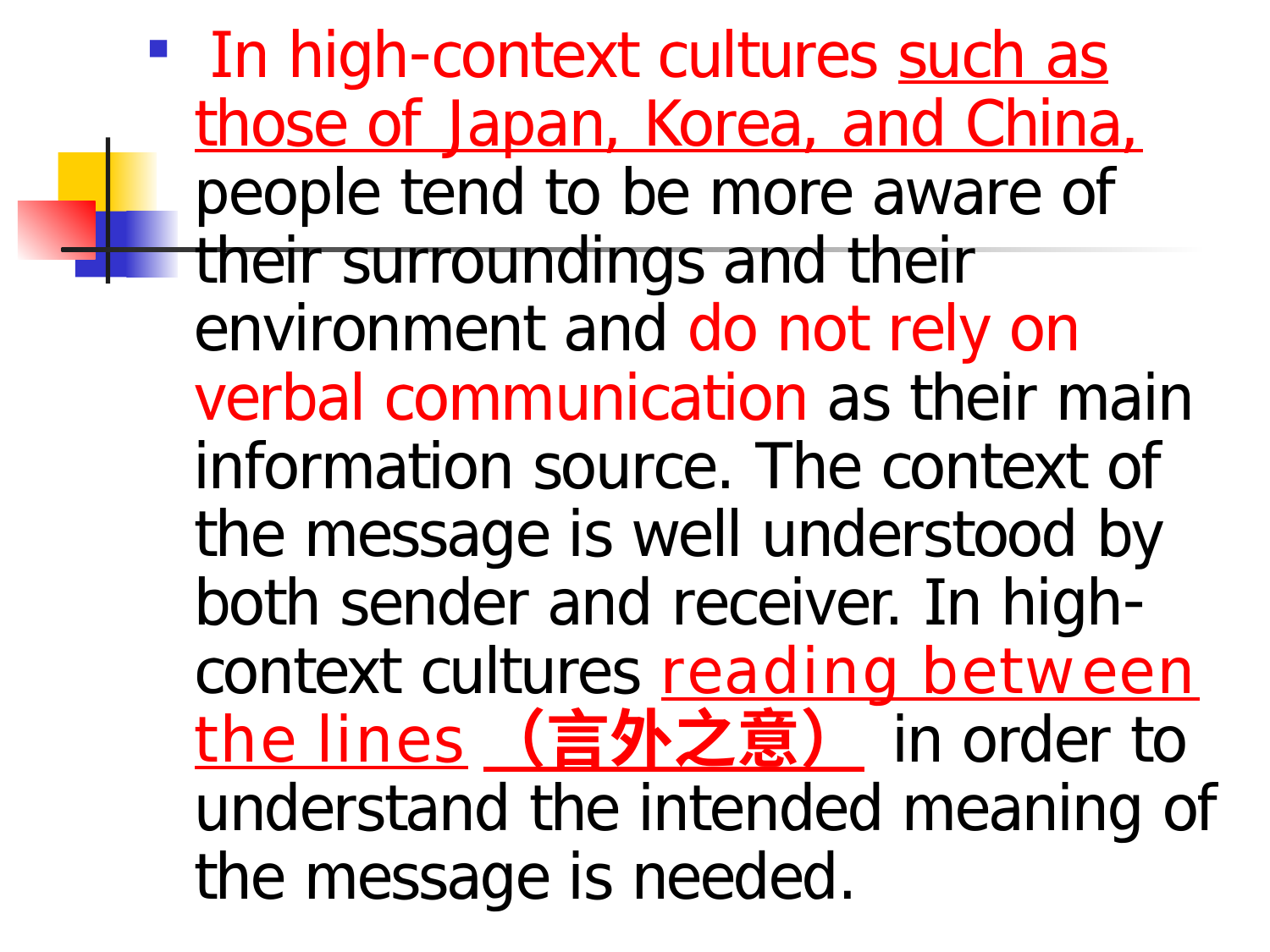

In high-context cultures such as those of Japan, Korea, and China, people tend to be more aware of their surroundings and their environment and do not rely on verbal communication as their main information source. The context of the message is well understood by both sender and receiver. In high-context cultures reading between the lines（言外之意） in order to understand the intended meaning of the message is needed.
#